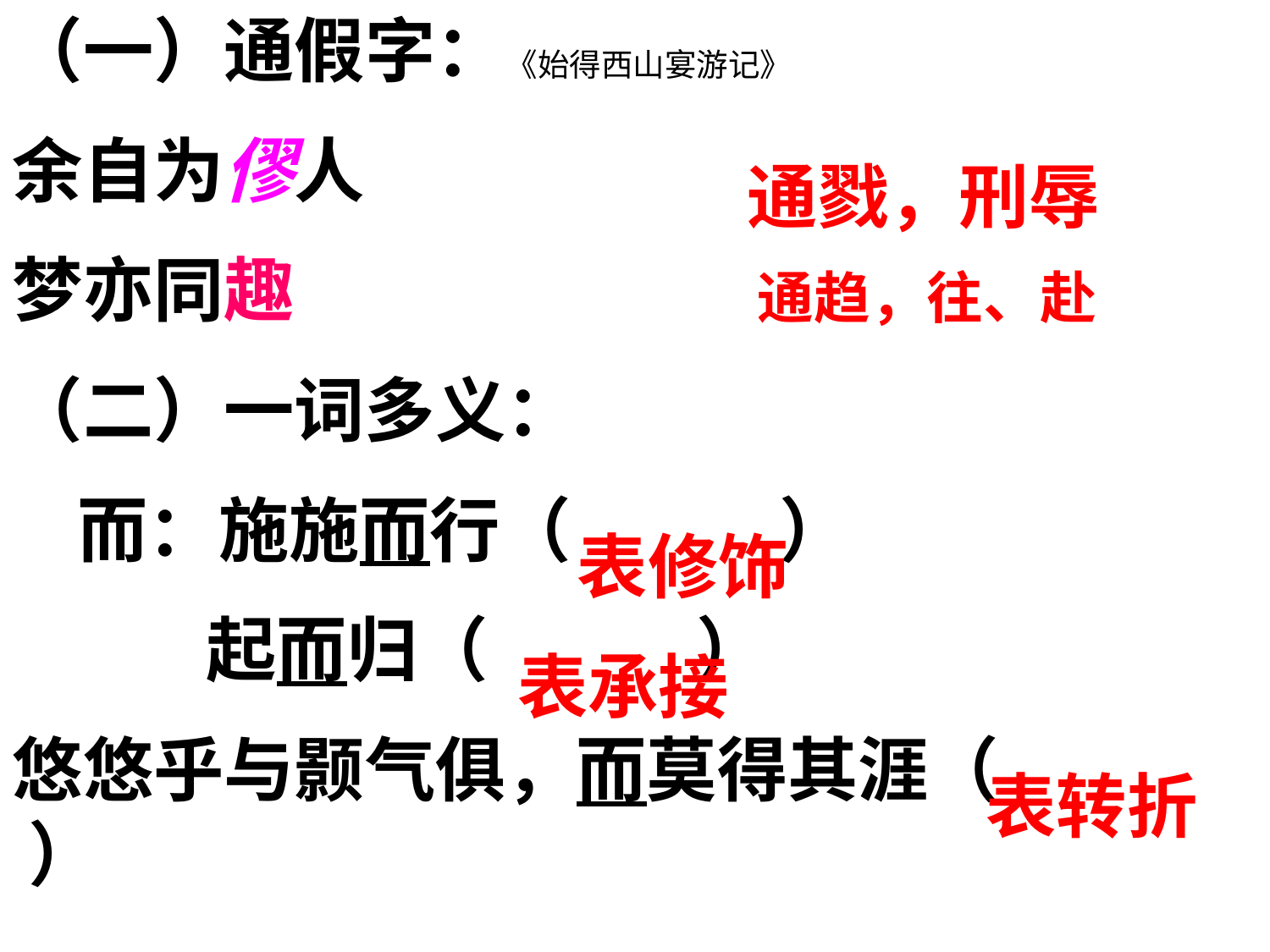

（一）通假字：《始得西山宴游记》
余自为僇人
梦亦同趣
（二）一词多义：
   而：施施而行（             ）
           起而归（             ）
悠悠乎与颢气俱，而莫得其涯（   　　 ）
通戮，刑辱

通趋，往、赴
表修饰
表承接
表转折